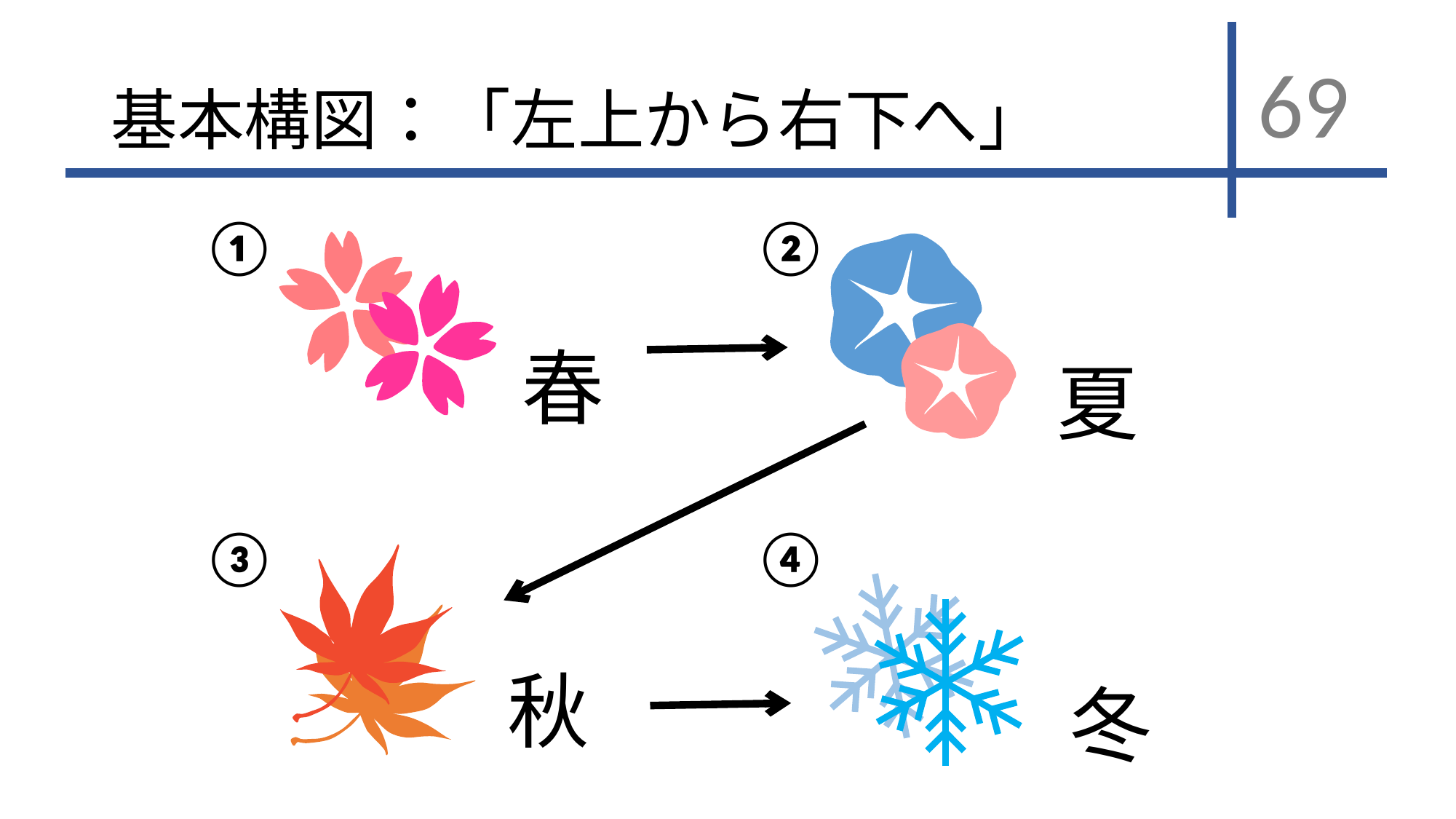

69
# 基本構図：「左上から右下へ」
①
②

春

夏
③
④

秋
冬